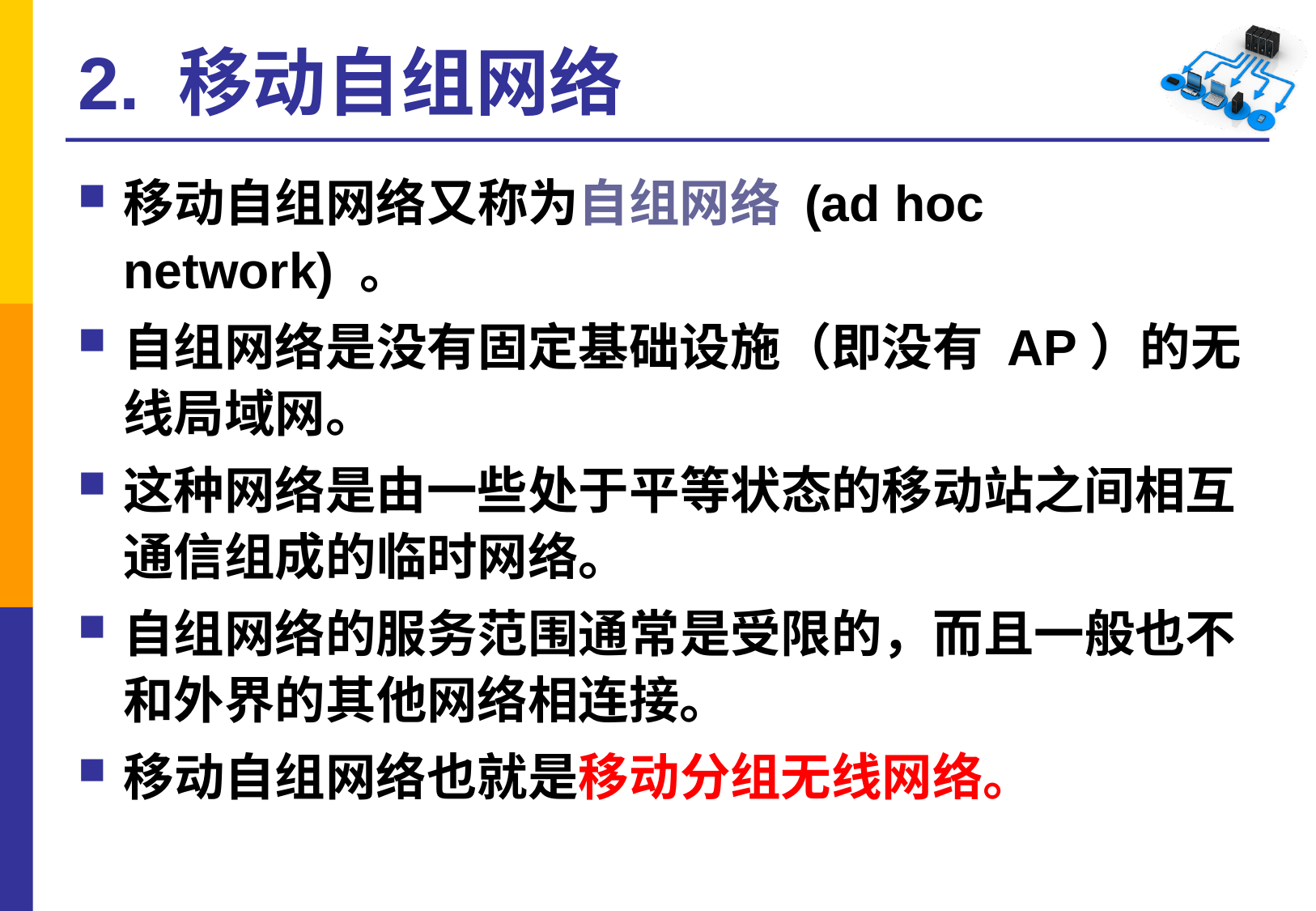

# 2. 移动自组网络
移动自组网络又称为自组网络 (ad hoc network) 。
自组网络是没有固定基础设施（即没有 AP）的无线局域网。
这种网络是由一些处于平等状态的移动站之间相互通信组成的临时网络。
自组网络的服务范围通常是受限的，而且一般也不和外界的其他网络相连接。
移动自组网络也就是移动分组无线网络。